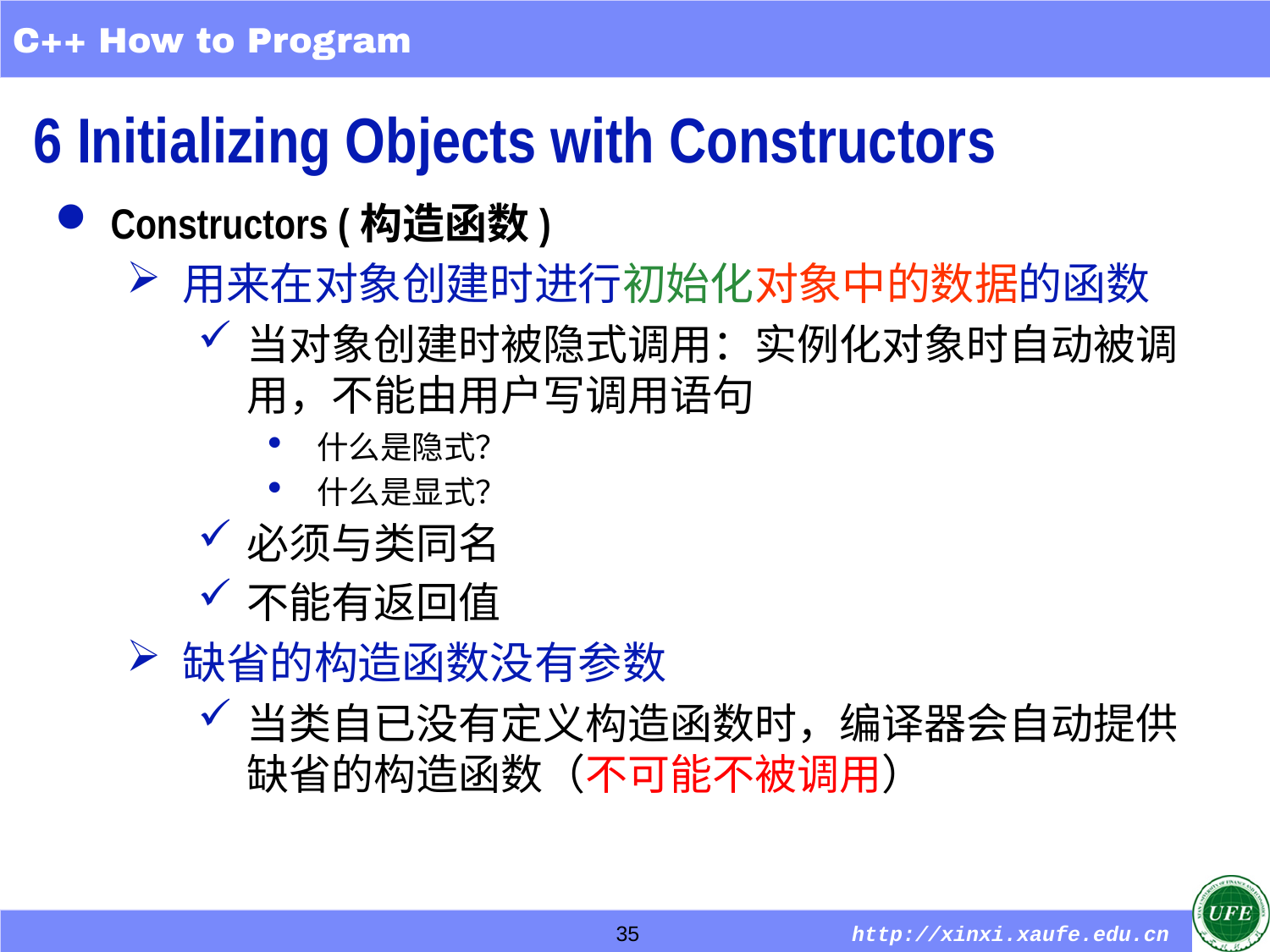

6 Initializing Objects with Constructors
Constructors (构造函数)
用来在对象创建时进行初始化对象中的数据的函数
当对象创建时被隐式调用：实例化对象时自动被调用，不能由用户写调用语句
什么是隐式？
什么是显式？
必须与类同名
不能有返回值
缺省的构造函数没有参数
当类自已没有定义构造函数时，编译器会自动提供缺省的构造函数（不可能不被调用）
35